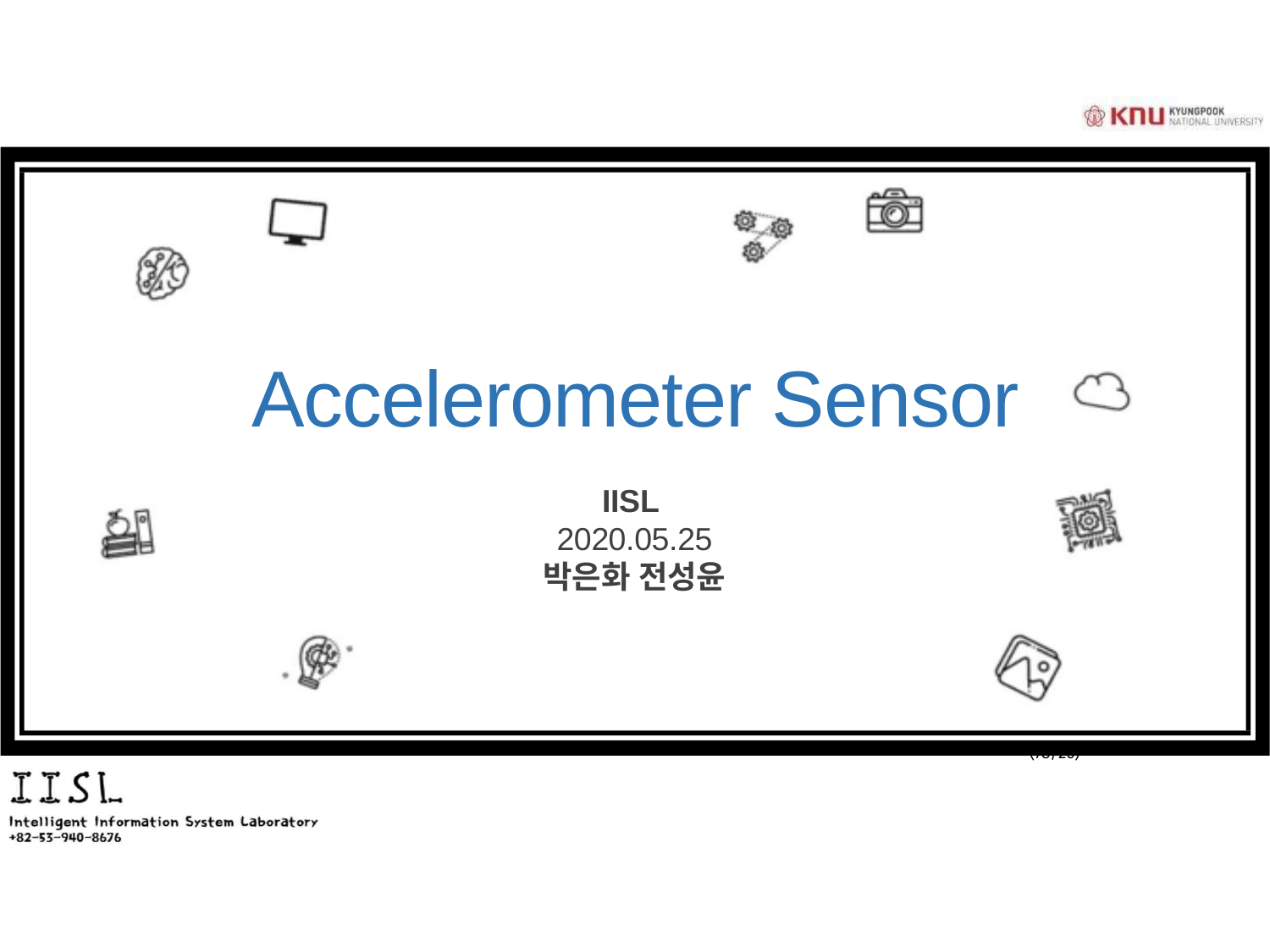

# Accelerometer Sensor
IISL
2020.05.25
박은화 전성윤
		(78/26)